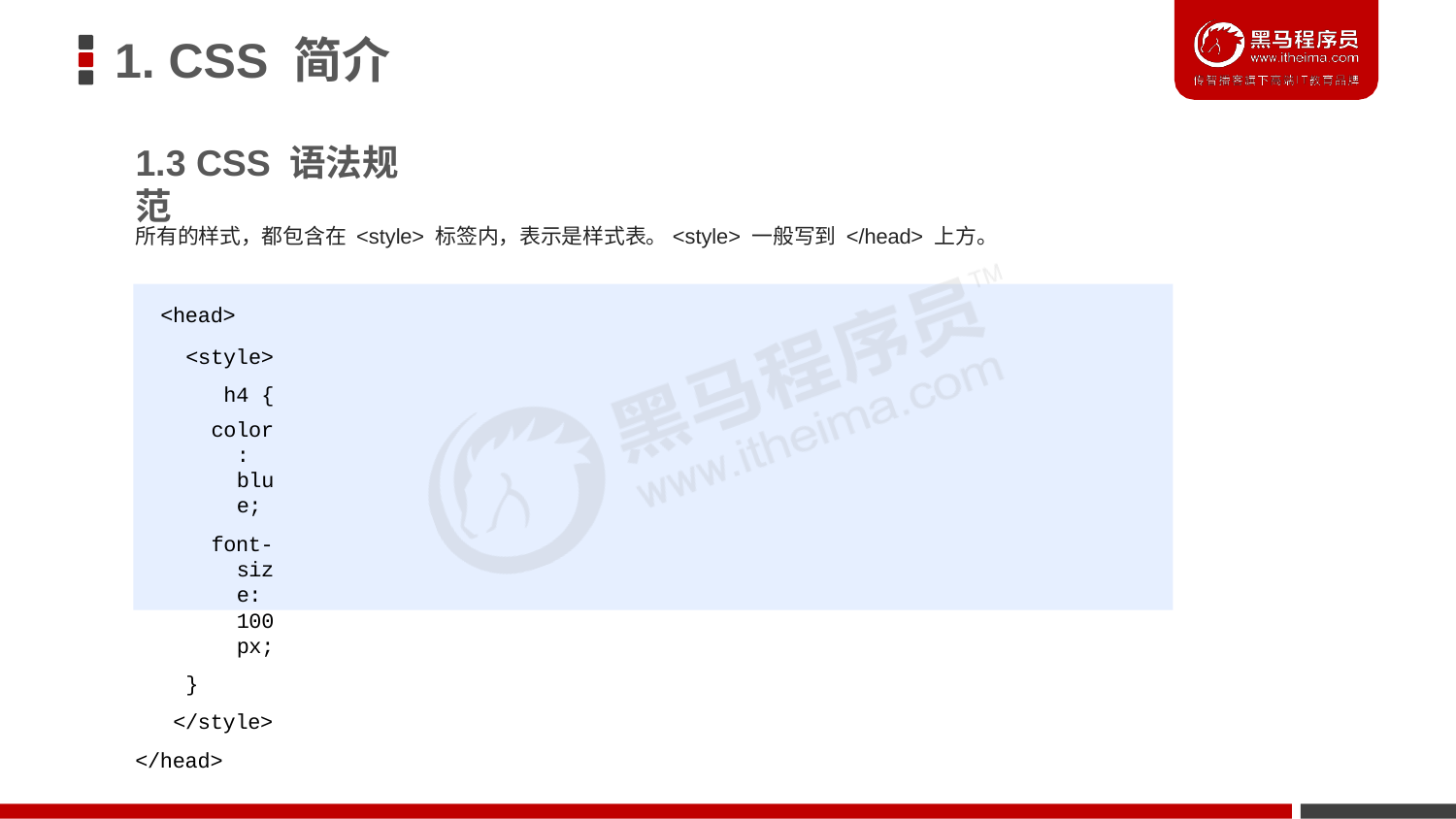

# 1. CSS 简介
1.3 CSS 语法规范

所有的样式，都包含在 <style> 标签内，表示是样式表。<style> 一般写到 </head> 上方。

<head>
<style>  h4 {
color: blue;
font-size: 100px;
}
</style>
</head>